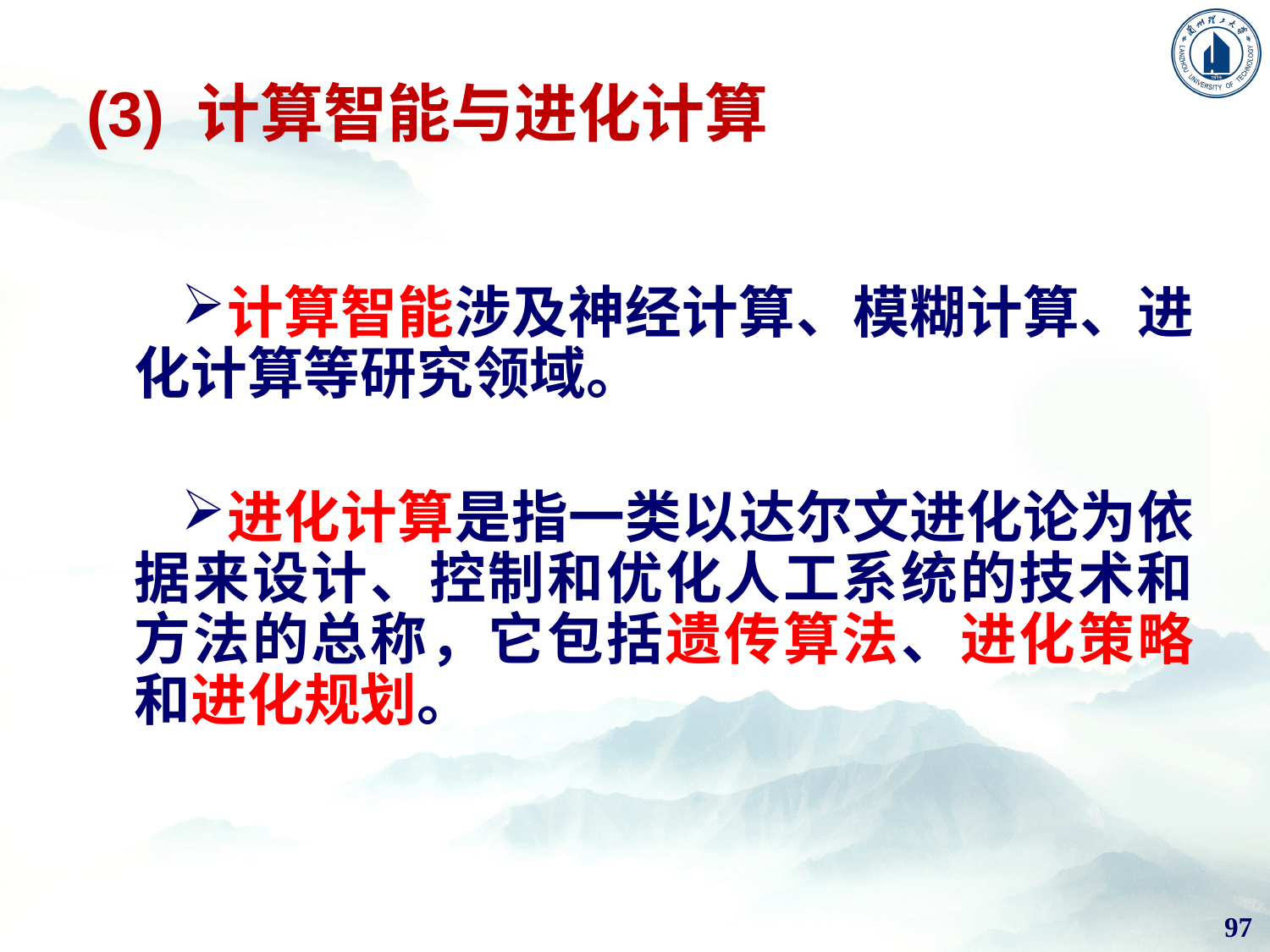

# (3) 计算智能与进化计算
计算智能涉及神经计算、模糊计算、进化计算等研究领域。

进化计算是指一类以达尔文进化论为依据来设计、控制和优化人工系统的技术和方法的总称，它包括遗传算法、进化策略和进化规划。
97